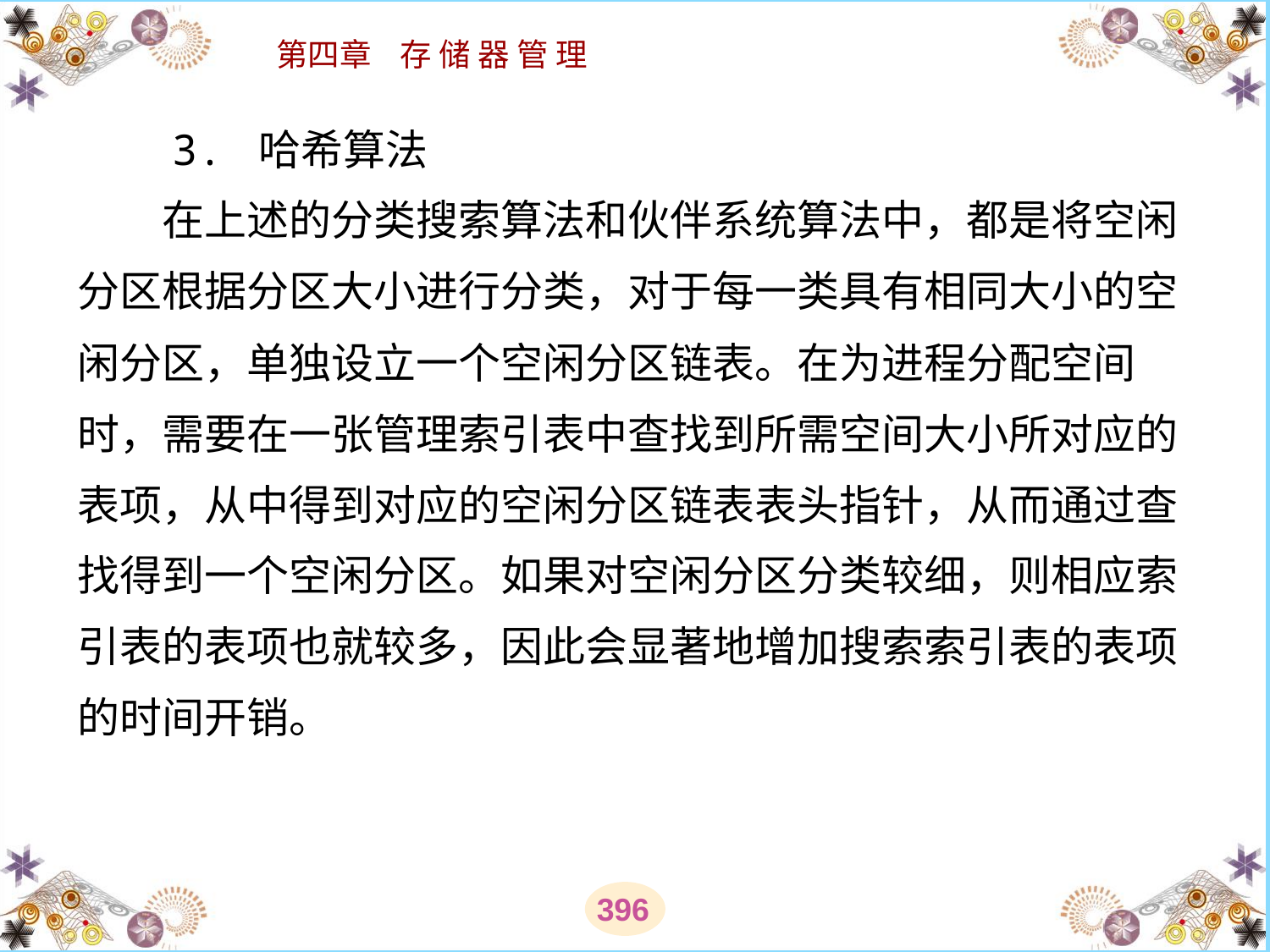

# 3. 哈希算法 　　在上述的分类搜索算法和伙伴系统算法中，都是将空闲分区根据分区大小进行分类，对于每一类具有相同大小的空闲分区，单独设立一个空闲分区链表。在为进程分配空间时，需要在一张管理索引表中查找到所需空间大小所对应的表项，从中得到对应的空闲分区链表表头指针，从而通过查找得到一个空闲分区。如果对空闲分区分类较细，则相应索引表的表项也就较多，因此会显著地增加搜索索引表的表项的时间开销。